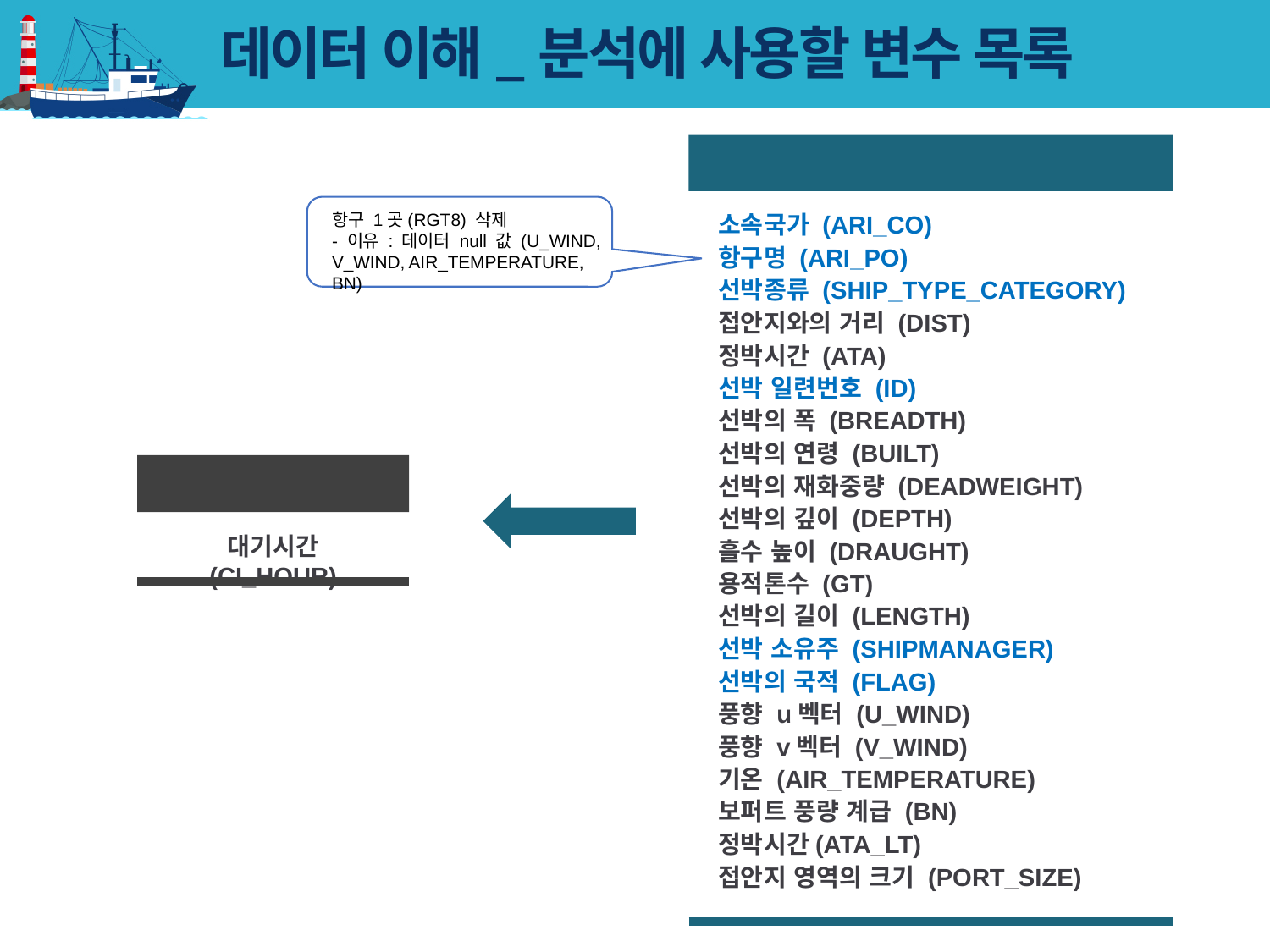

# 데이터 이해_분석에 사용할 변수 목록

독립 변수
소속국가 (ARI_CO)
항구명 (ARI_PO)
선박종류 (SHIP_TYPE_CATEGORY)
접안지와의 거리 (DIST)
정박시간 (ATA)
선박 일련번호 (ID)
선박의 폭 (BREADTH)
선박의 연령 (BUILT)
선박의 재화중량 (DEADWEIGHT)
선박의 깊이 (DEPTH)
흘수 높이 (DRAUGHT)
용적톤수 (GT)
선박의 길이 (LENGTH)
선박 소유주 (SHIPMANAGER)
선박의 국적 (FLAG)
풍향 u벡터 (U_WIND)
풍향 v벡터 (V_WIND)
기온 (AIR_TEMPERATURE)
보퍼트 풍량 계급 (BN)
정박시간(ATA_LT)
접안지 영역의 크기 (PORT_SIZE)
항구 1곳(RGT8) 삭제
- 이유 : 데이터 null 값 (U_WIND, V_WIND, AIR_TEMPERATURE, BN)
종속 변수
대기시간 (CI_HOUR)